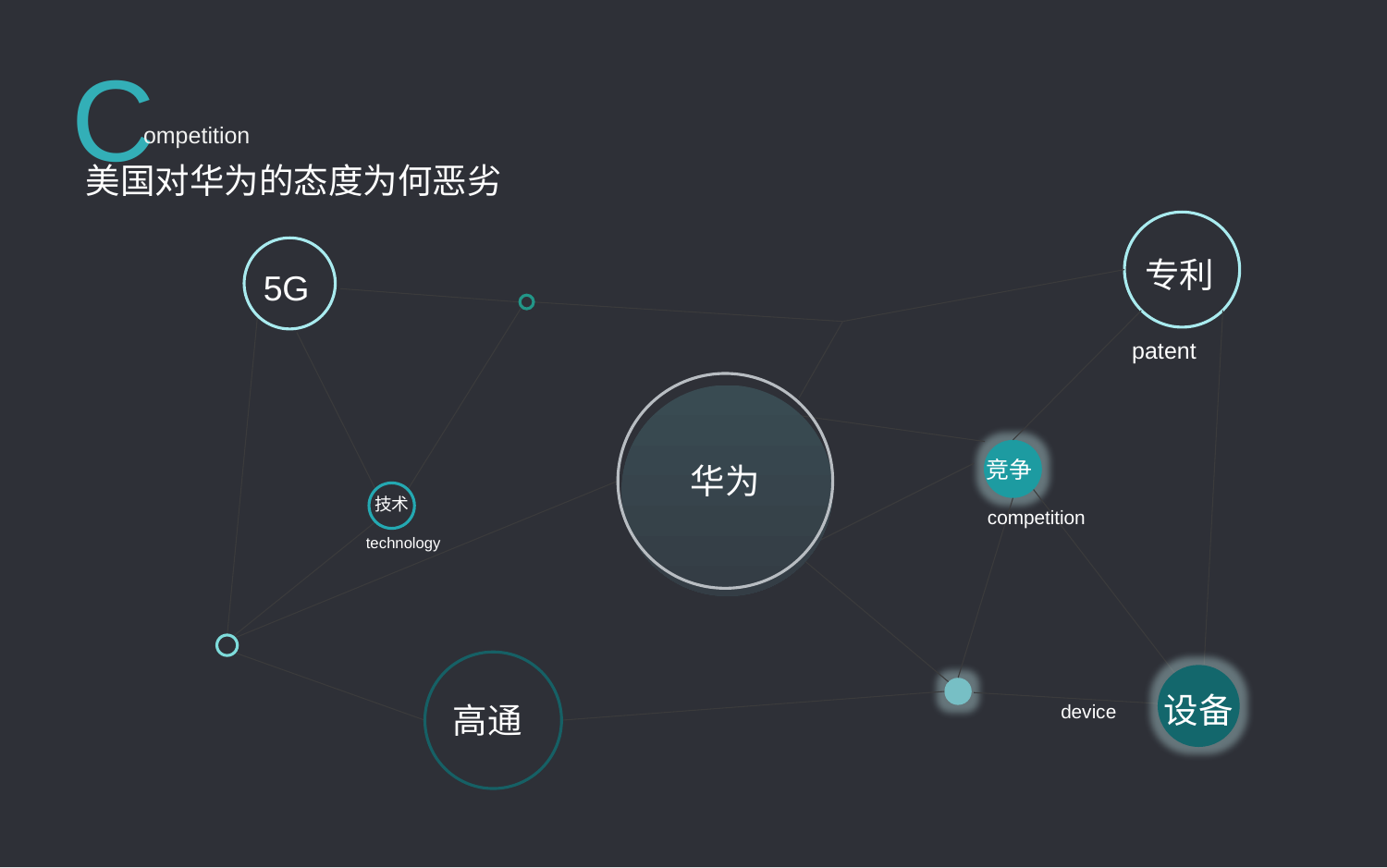

C
ompetition
美国对华为的态度为何恶劣

专利
5G
patent
竞争
华为
技术
competition
technology
设备
高通
device